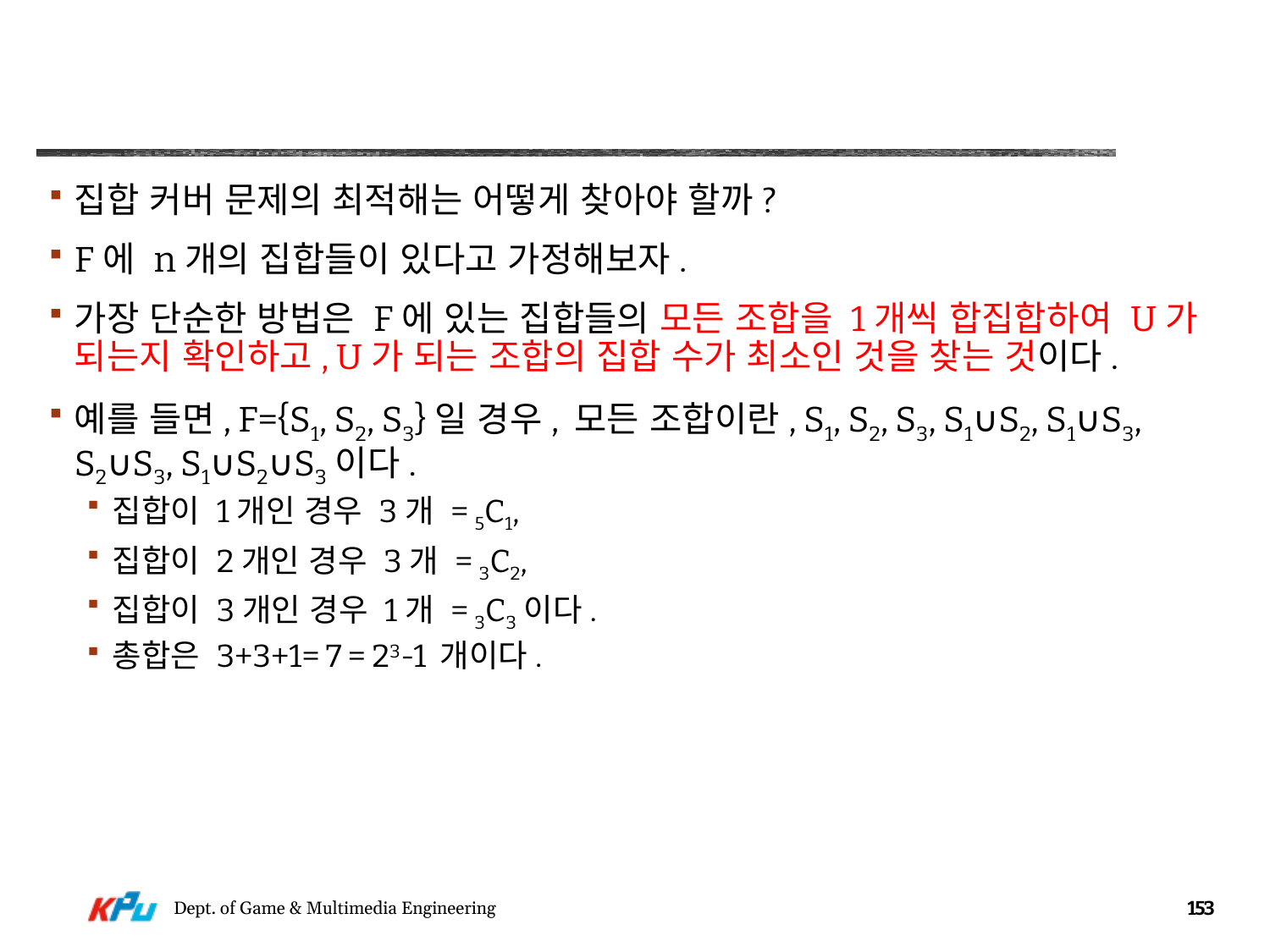

#
집합 커버 문제의 최적해는 어떻게 찾아야 할까?
F에 n개의 집합들이 있다고 가정해보자.
가장 단순한 방법은 F에 있는 집합들의 모든 조합을 1개씩 합집합하여 U가 되는지 확인하고, U가 되는 조합의 집합 수가 최소인 것을 찾는 것이다.
예를 들면, F={S1, S2, S3}일 경우, 모든 조합이란, S1, S2, S3, S1∪S2, S1∪S3, S2∪S3, S1∪S2∪S3이다.
집합이 1개인 경우 3개 = 5C1,
집합이 2개인 경우 3개 = 3C2,
집합이 3개인 경우 1개 = 3C3이다.
총합은 3+3+1= 7 = 23-1 개이다.
Dept. of Game & Multimedia Engineering
153